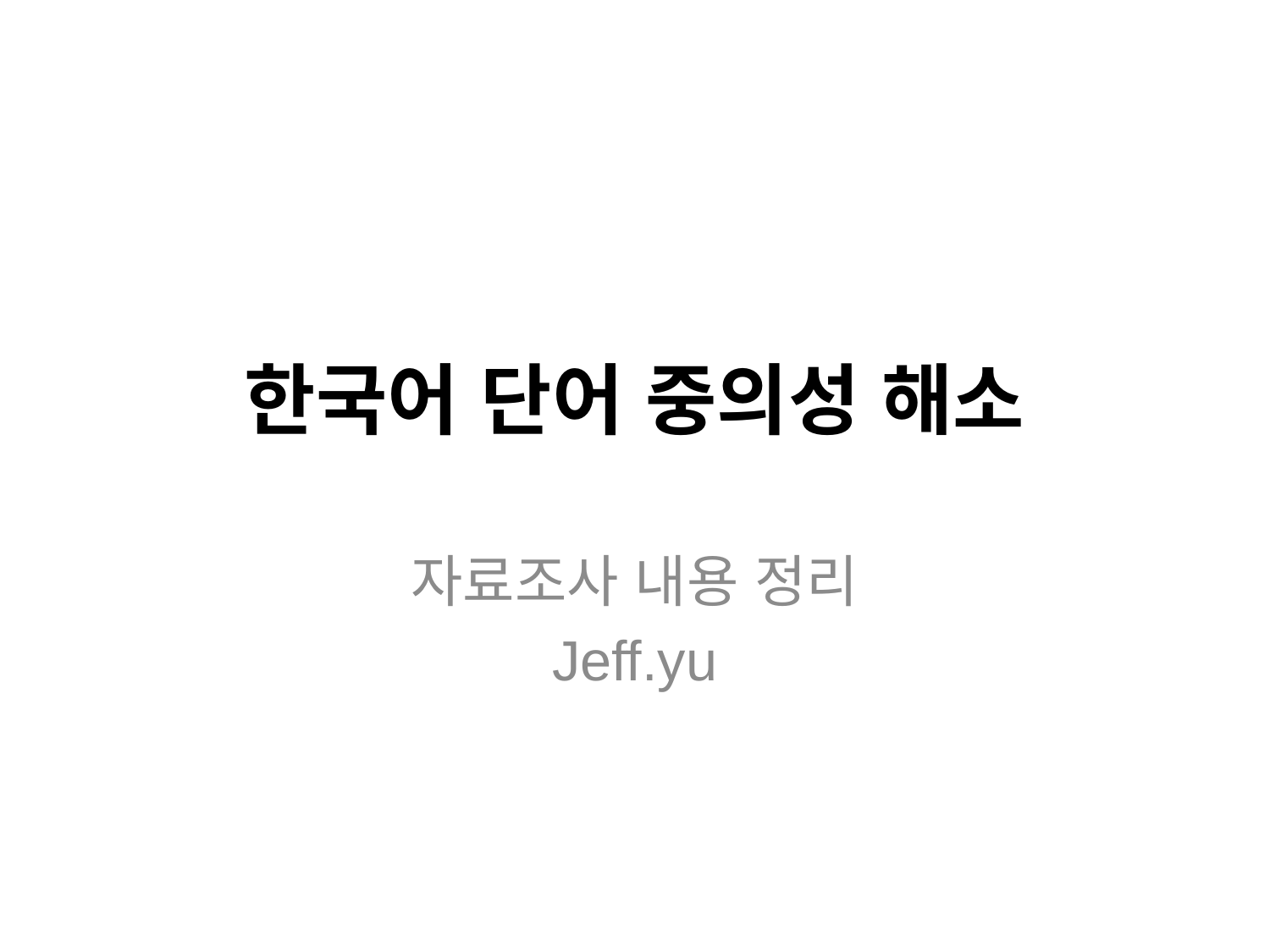

# 한국어 단어 중의성 해소
자료조사 내용 정리
Jeff.yu